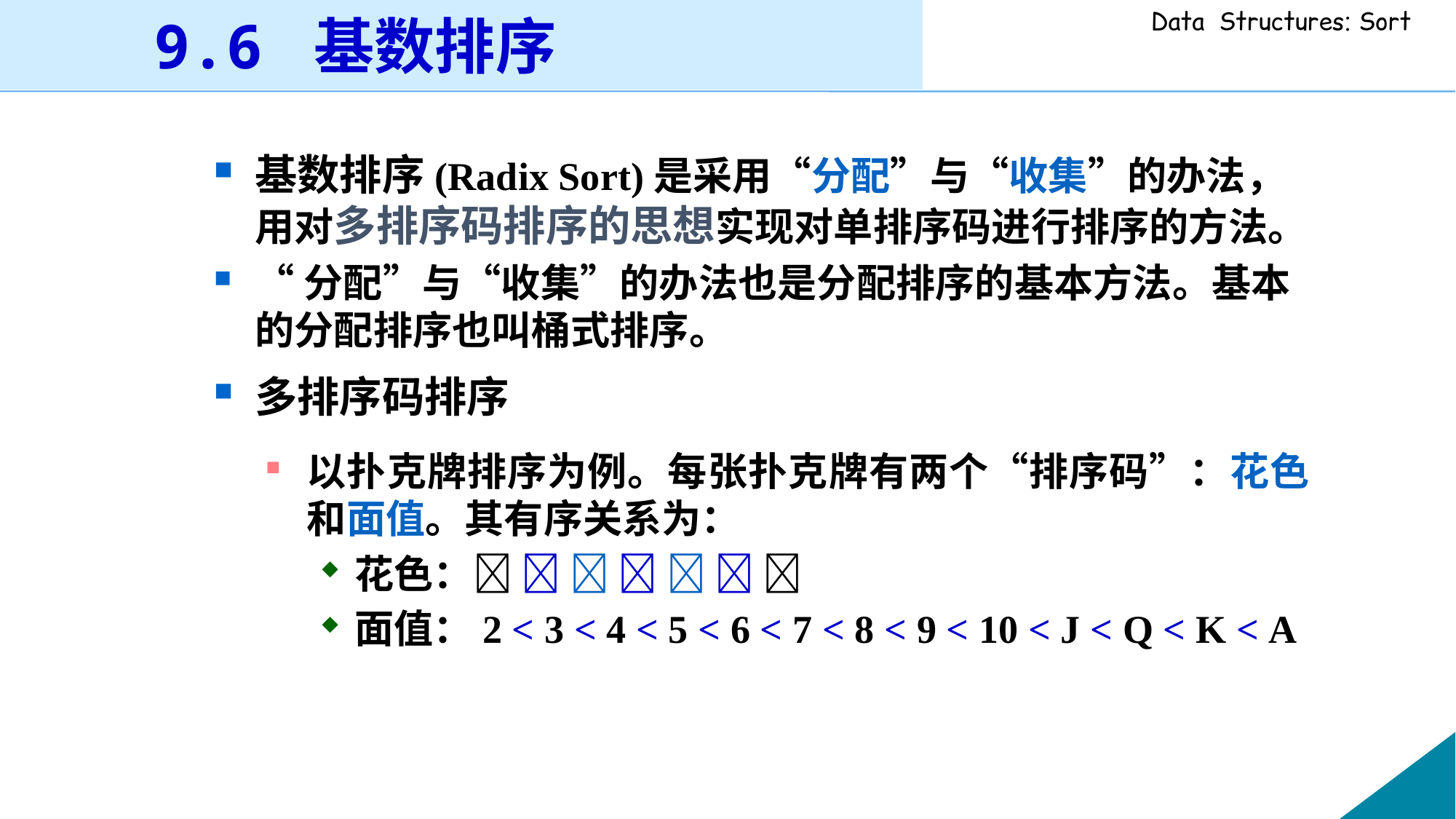

9.6 基数排序
基数排序(Radix Sort)是采用“分配”与“收集”的办法，用对多排序码排序的思想实现对单排序码进行排序的方法。
“分配”与“收集”的办法也是分配排序的基本方法。基本的分配排序也叫桶式排序。
多排序码排序
以扑克牌排序为例。每张扑克牌有两个“排序码”：花色和面值。其有序关系为：
花色：♣ < ♦ < ♥ < ♠
面值：2 < 3 < 4 < 5 < 6 < 7 < 8 < 9 < 10 < J < Q < K < A